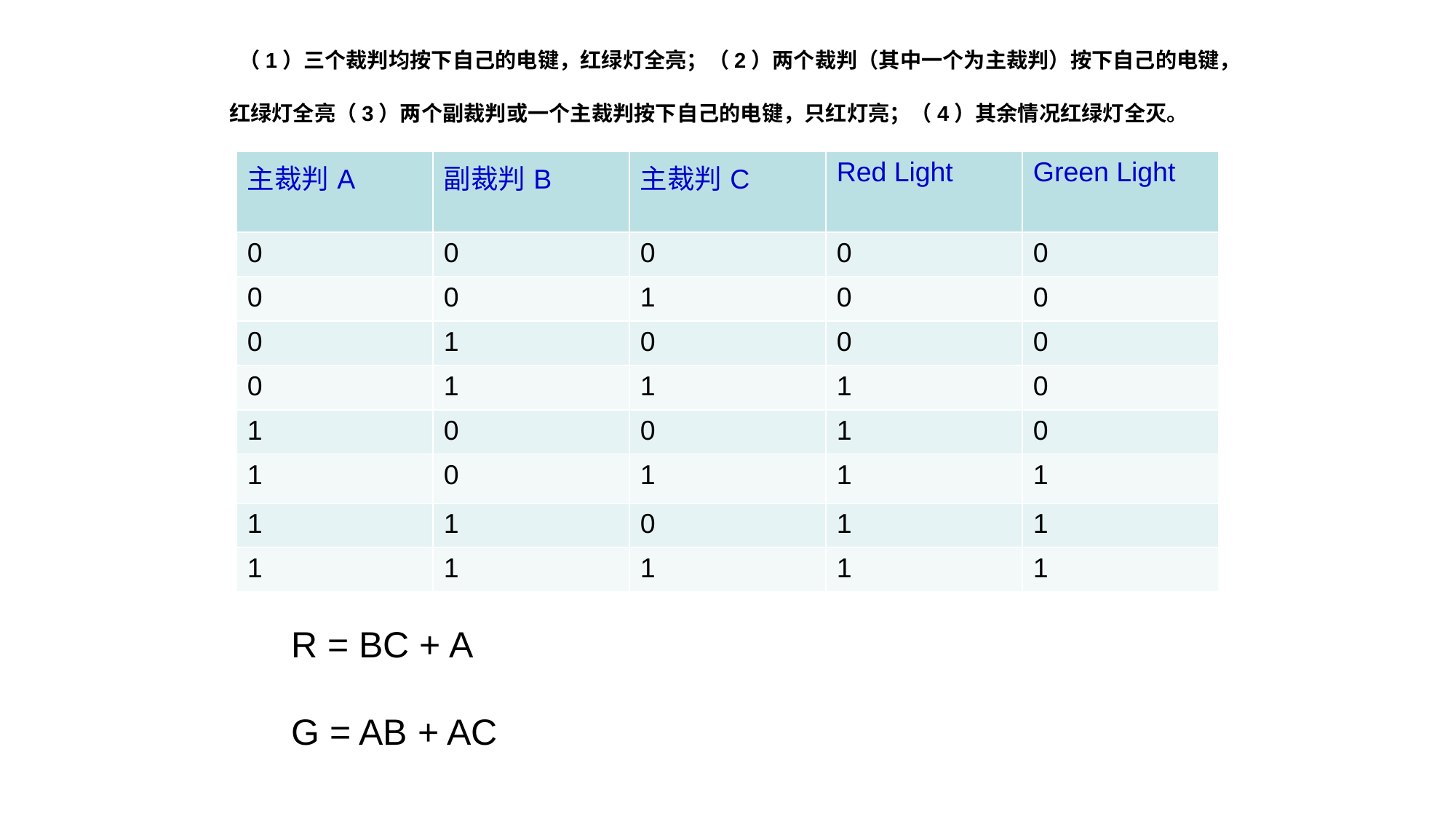

（1）三个裁判均按下自己的电键，红绿灯全亮；（2）两个裁判（其中一个为主裁判）按下自己的电键，红绿灯全亮（3）两个副裁判或一个主裁判按下自己的电键，只红灯亮；（4）其余情况红绿灯全灭。
| 主裁判A | 副裁判B | 主裁判C | Red Light | Green Light |
| --- | --- | --- | --- | --- |
| 0 | 0 | 0 | 0 | 0 |
| 0 | 0 | 1 | 0 | 0 |
| 0 | 1 | 0 | 0 | 0 |
| 0 | 1 | 1 | 1 | 0 |
| 1 | 0 | 0 | 1 | 0 |
| 1 | 0 | 1 | 1 | 1 |
| 1 | 1 | 0 | 1 | 1 |
| 1 | 1 | 1 | 1 | 1 |
R = BC + A

G = AB + AC